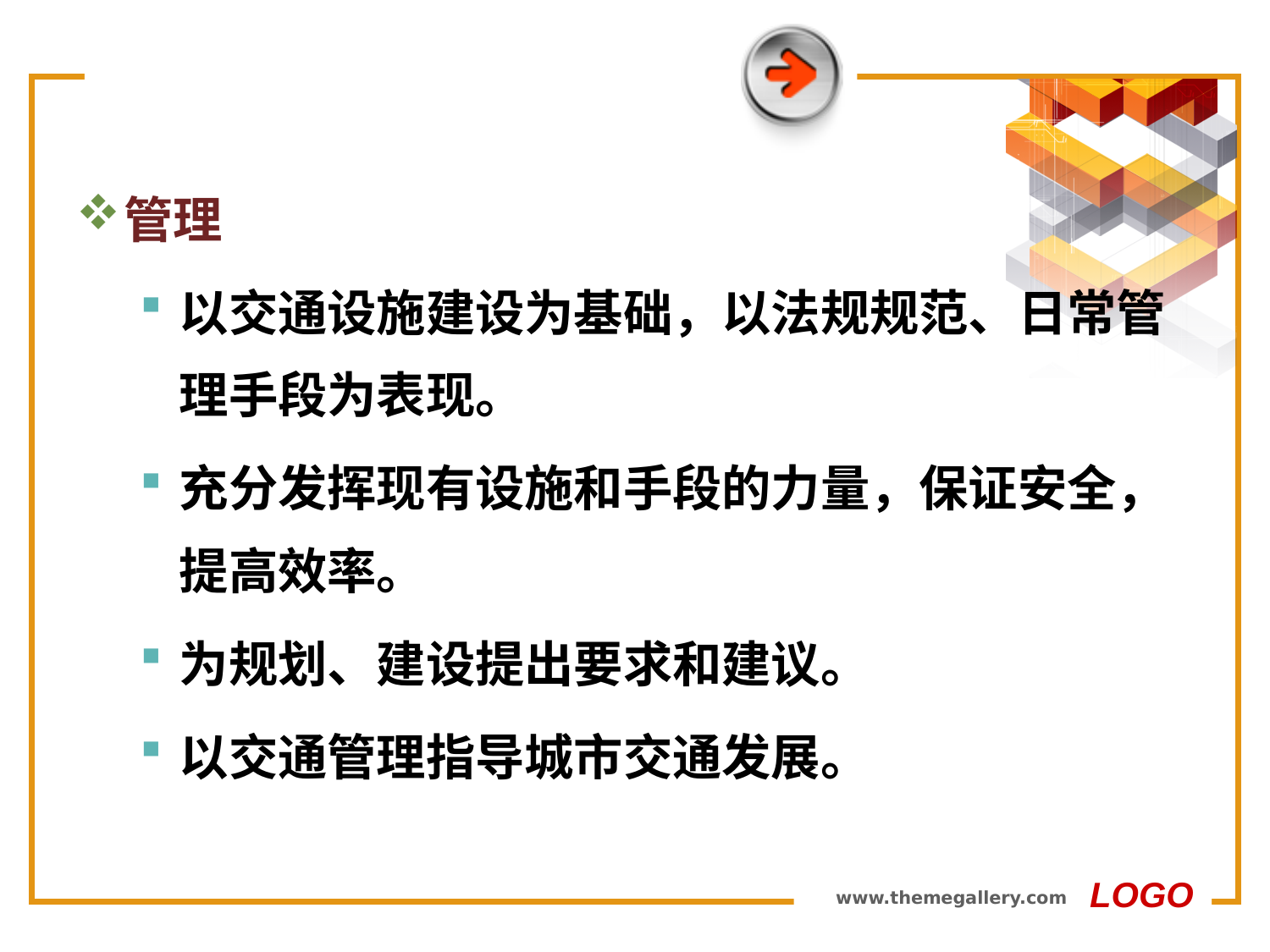

#
管理
以交通设施建设为基础，以法规规范、日常管理手段为表现。
充分发挥现有设施和手段的力量，保证安全，提高效率。
为规划、建设提出要求和建议。
以交通管理指导城市交通发展。
LOGO
www.themegallery.com